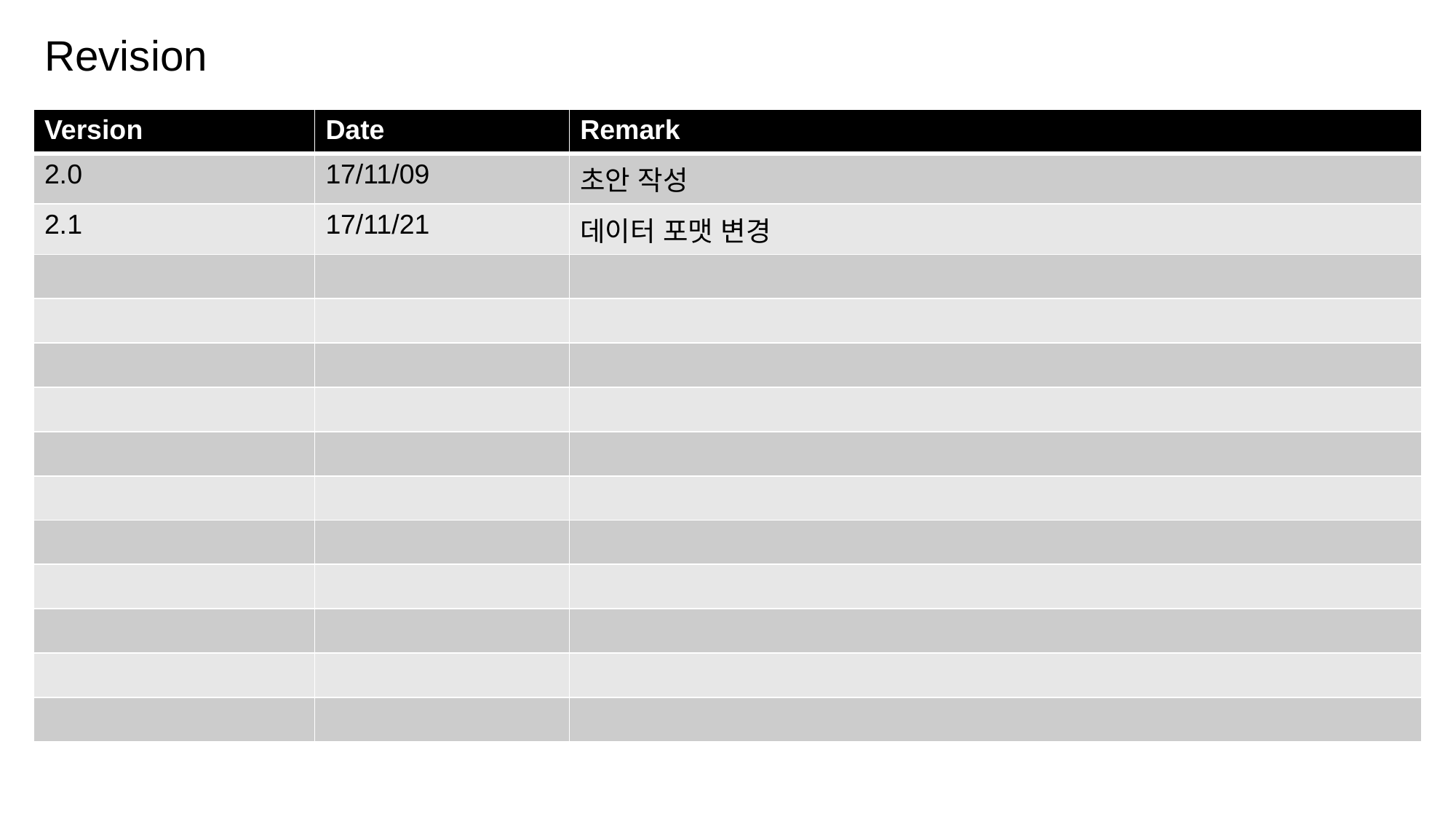

# Revision
| Version | Date | Remark |
| --- | --- | --- |
| 2.0 | 17/11/09 | 초안 작성 |
| 2.1 | 17/11/21 | 데이터 포맷 변경 |
|  |  |  |
|  |  |  |
|  |  |  |
|  |  |  |
|  |  |  |
|  |  |  |
|  |  |  |
|  |  |  |
|  |  |  |
|  |  |  |
|  |  |  |